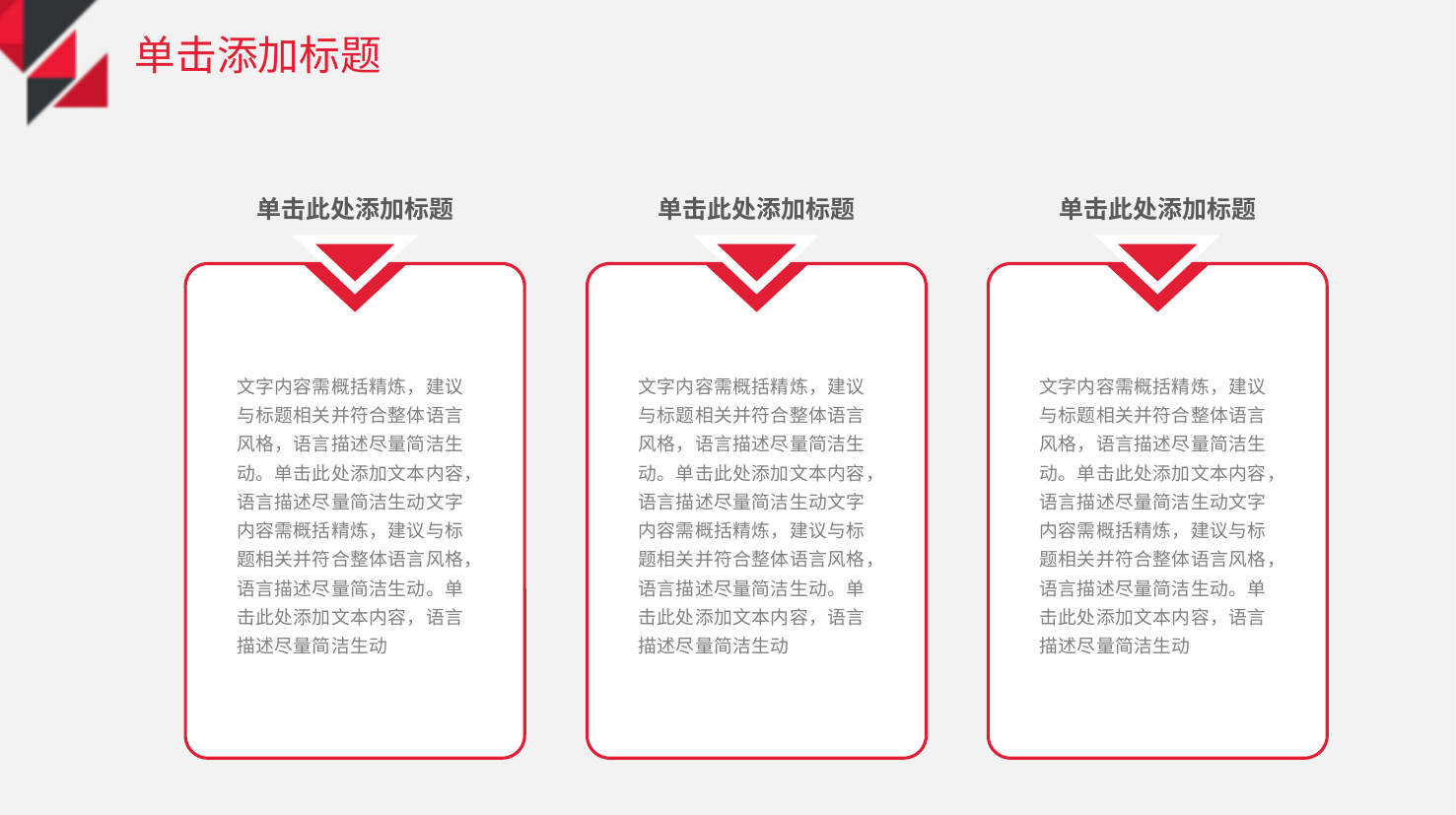

单击此处添加标题
单击此处添加标题
单击此处添加标题

文字内容需概括精炼，建议与标题相关并符合整体语言风格，语言描述尽量简洁生动。单击此处添加文本内容，语言描述尽量简洁生动文字内容需概括精炼，建议与标题相关并符合整体语言风格，语言描述尽量简洁生动。单击此处添加文本内容，语言描述尽量简洁生动

文字内容需概括精炼，建议与标题相关并符合整体语言风格，语言描述尽量简洁生动。单击此处添加文本内容，语言描述尽量简洁生动文字内容需概括精炼，建议与标题相关并符合整体语言风格，语言描述尽量简洁生动。单击此处添加文本内容，语言描述尽量简洁生动

文字内容需概括精炼，建议与标题相关并符合整体语言风格，语言描述尽量简洁生动。单击此处添加文本内容，语言描述尽量简洁生动文字内容需概括精炼，建议与标题相关并符合整体语言风格，语言描述尽量简洁生动。单击此处添加文本内容，语言描述尽量简洁生动